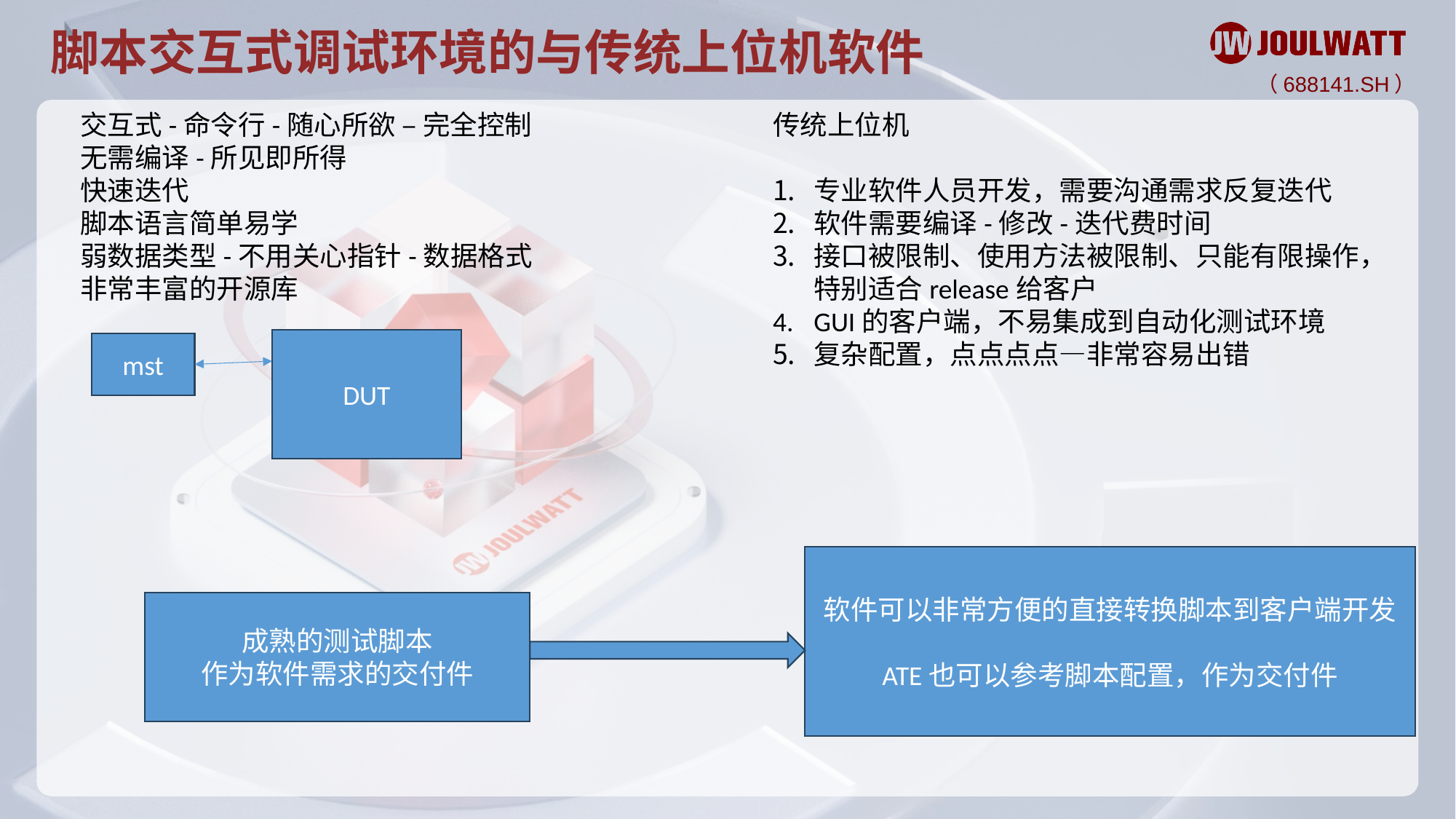

脚本交互式调试环境的与传统上位机软件
交互式-命令行-随心所欲 – 完全控制
无需编译-所见即所得
快速迭代
脚本语言简单易学
弱数据类型-不用关心指针-数据格式
非常丰富的开源库
传统上位机

专业软件人员开发，需要沟通需求反复迭代
软件需要编译-修改-迭代费时间
接口被限制、使用方法被限制、只能有限操作，特别适合release给客户
GUI的客户端，不易集成到自动化测试环境
复杂配置，点点点点—非常容易出错

DUT
mst
软件可以非常方便的直接转换脚本到客户端开发

ATE也可以参考脚本配置，作为交付件
成熟的测试脚本
作为软件需求的交付件